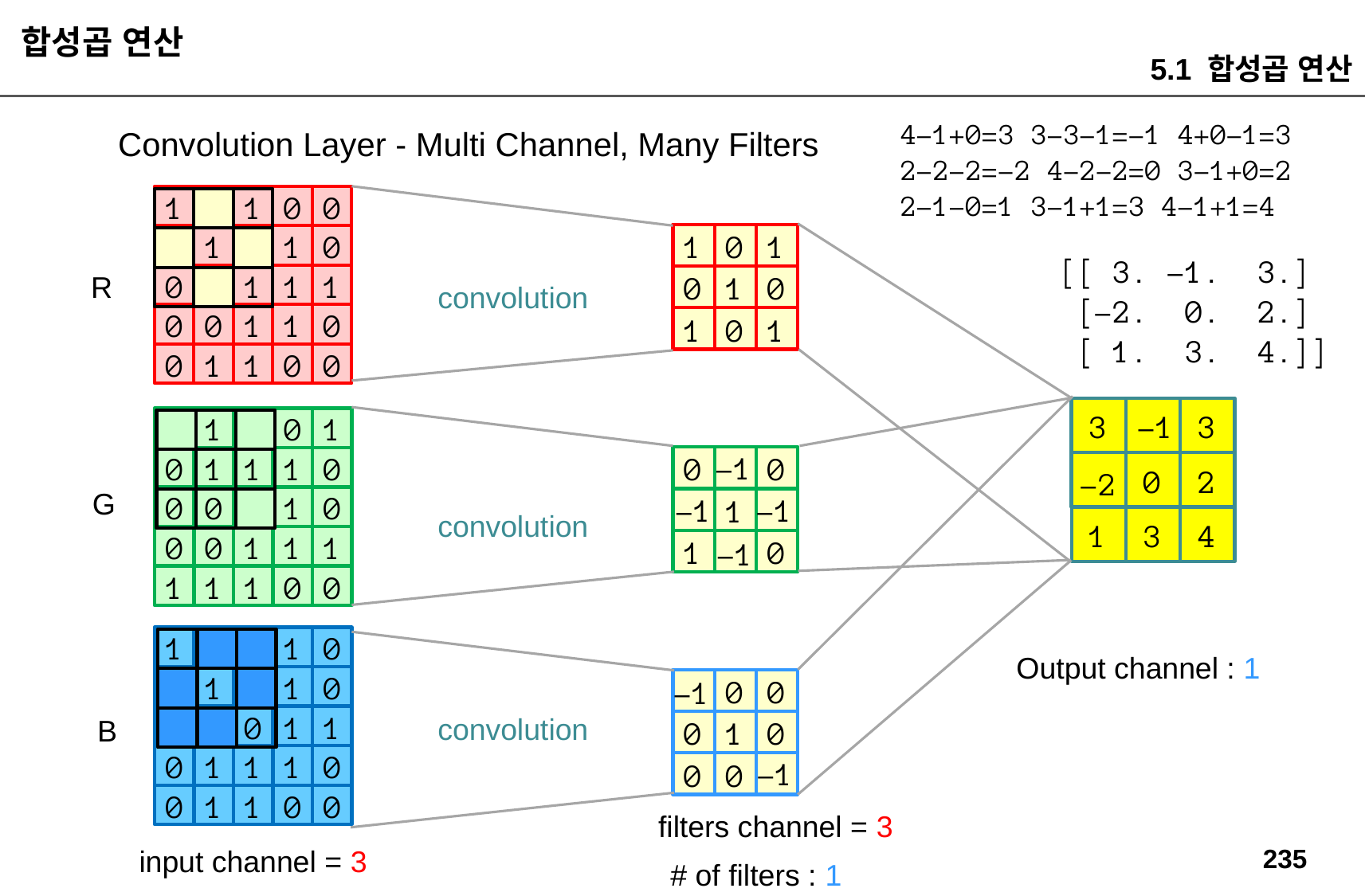

합성곱 연산
5.1 합성곱 연산
4-1+0=3 3-3-1=-1 4+0-1=3
2-2-2=-2 4-2-2=0 3-1+0=2
2-1-0=1 3-1+1=3 4-1+1=4
Convolution Layer - Multi Channel, Many Filters
0
0
1
1
1
0
1
1
1
0
1
1
1
0
0
0
1
1
0
0
0
0
1
1
0

1
0
1
0
1
0
1
0
1
[[ 3. -1.  3.]
 [-2.  0.  2.]
 [ 1.  3.  4.]]
R
convolution
3

3
-1
1
1
0
1
0

-1
0

0

1

0

1
0
1
1
1
0
2
0

-2
G
-1
-1
0
1
1
0
0
convolution
4
3
1
1
1
0
1
0
-1
0
0
1
1
1
0
1
1
1
1

Output channel : 1
-1
0
1
1
1
1
0
0

0
1
0

0
0
convolution
1
1
0
0
0
B
0
1
1
0
1
-1
0
0
1
1
0
filters channel = 3
input channel = 3
# of filters : 1